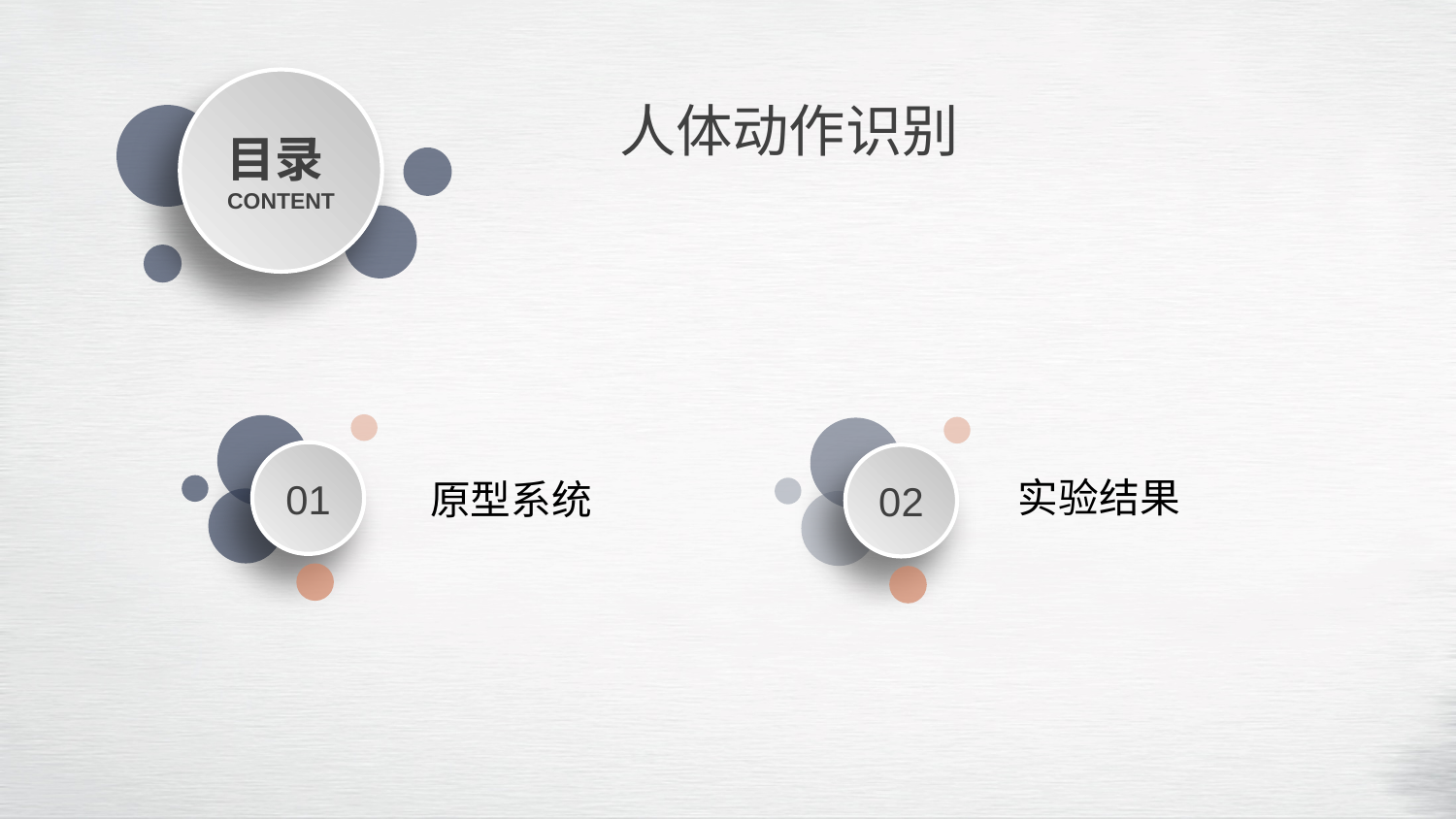

目录
CONTENT

人体动作识别

01

原型系统

02

实验结果